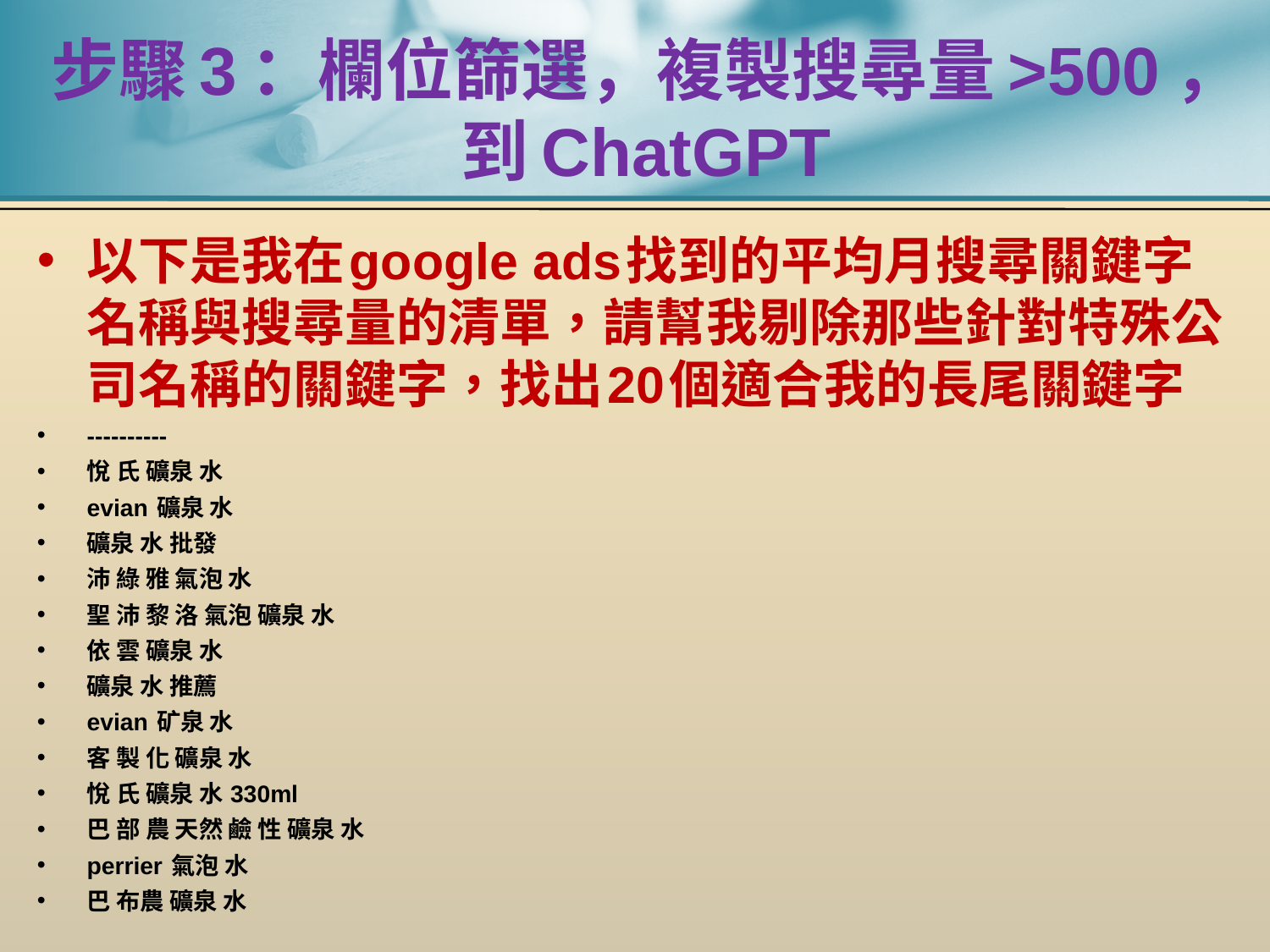

# 步驟3：欄位篩選，複製搜尋量>500，到ChatGPT
以下是我在google ads找到的平均月搜尋關鍵字名稱與搜尋量的清單，請幫我剔除那些針對特殊公司名稱的關鍵字，找出20個適合我的長尾關鍵字
----------
悅 氏 礦泉 水
evian 礦泉 水
礦泉 水 批發
沛 綠 雅 氣泡 水
聖 沛 黎 洛 氣泡 礦泉 水
依 雲 礦泉 水
礦泉 水 推薦
evian 矿泉 水
客 製 化 礦泉 水
悅 氏 礦泉 水 330ml
巴 部 農 天然 鹼 性 礦泉 水
perrier 氣泡 水
巴 布農 礦泉 水